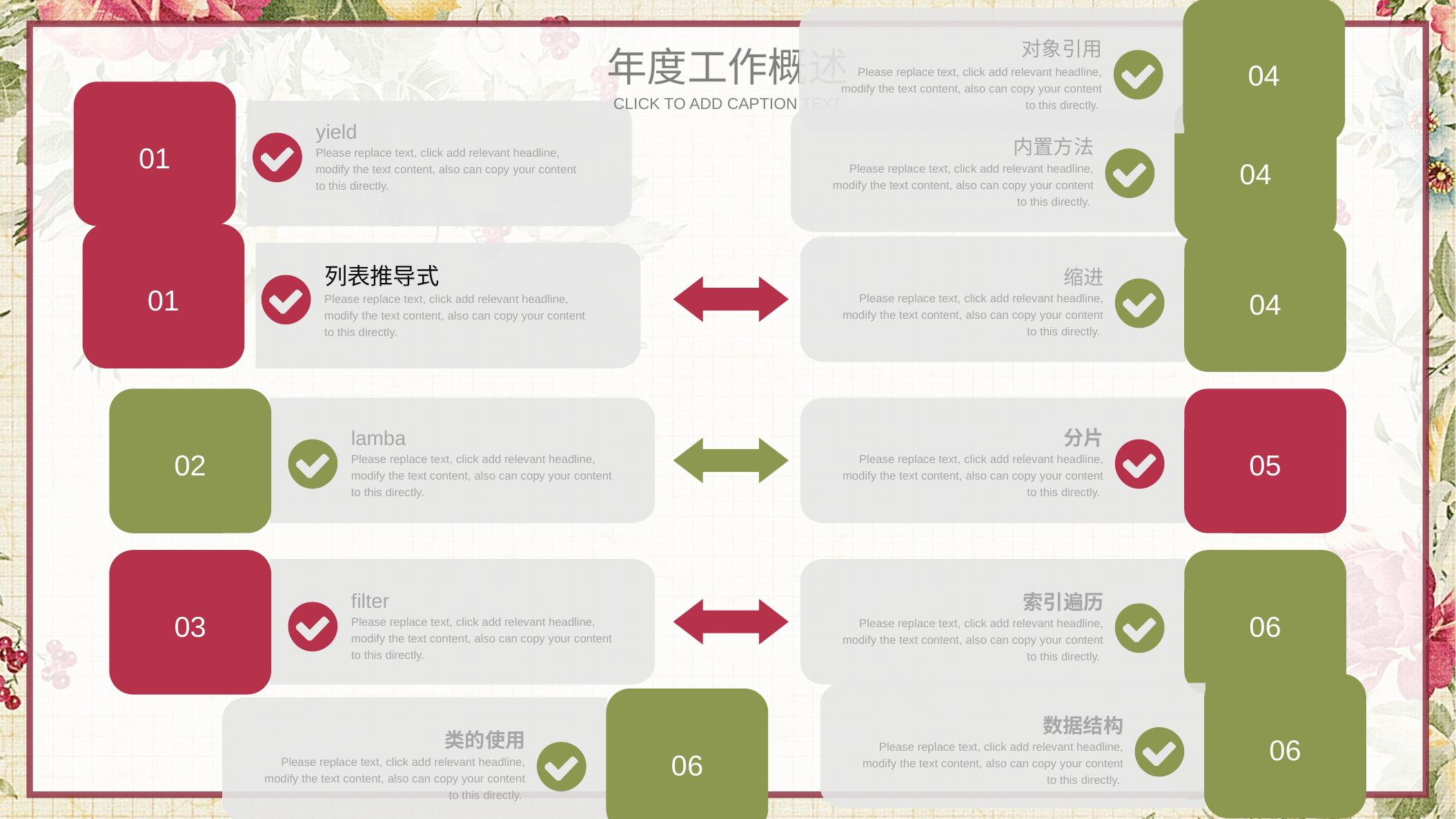

04

对象引用
Please replace text, click add relevant headline, modify the text content, also can copy your content to this directly.
年度工作概述

01
CLICK TO ADD CAPTION TEXT
04

yield
Please replace text, click add relevant headline, modify the text content, also can copy your content to this directly.
内置方法
Please replace text, click add relevant headline, modify the text content, also can copy your content to this directly.

01
04

列表推导式
Please replace text, click add relevant headline, modify the text content, also can copy your content to this directly.
缩进
Please replace text, click add relevant headline, modify the text content, also can copy your content to this directly.

02
05

lamba
Please replace text, click add relevant headline, modify the text content, also can copy your content to this directly.
分片
Please replace text, click add relevant headline, modify the text content, also can copy your content to this directly.

03
06

filter
Please replace text, click add relevant headline, modify the text content, also can copy your content to this directly.
索引遍历
Please replace text, click add relevant headline, modify the text content, also can copy your content to this directly.

06

06

数据结构
Please replace text, click add relevant headline, modify the text content, also can copy your content to this directly.
类的使用
Please replace text, click add relevant headline, modify the text content, also can copy your content to this directly.